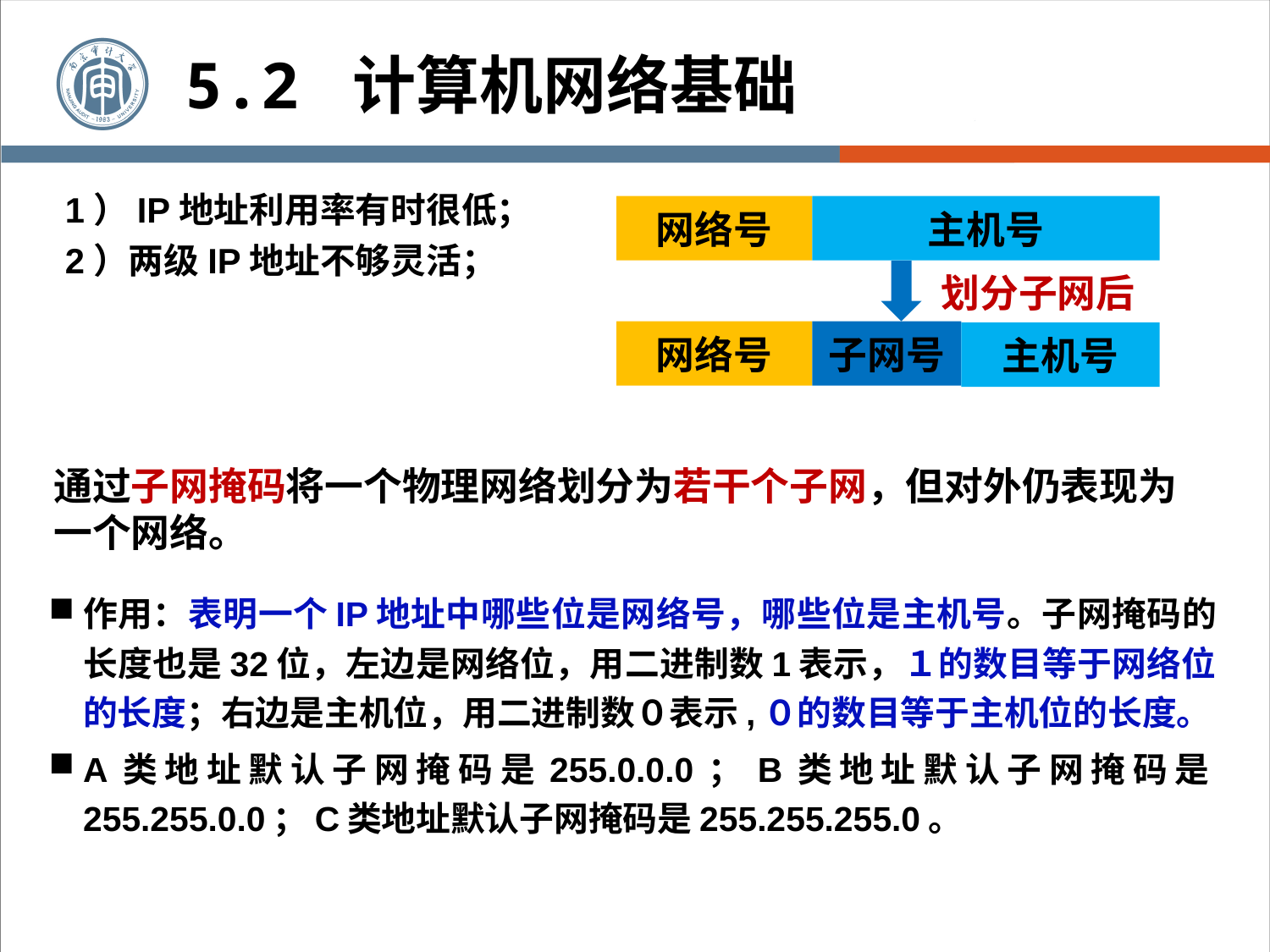

5.2 计算机网络基础
1）IP地址利用率有时很低；
2）两级IP地址不够灵活；
网络号
主机号

划分子网后
网络号
子网号
主机号
# 通过子网掩码将一个物理网络划分为若干个子网，但对外仍表现为一个网络。
作用：表明一个IP地址中哪些位是网络号，哪些位是主机号。子网掩码的长度也是32位，左边是网络位，用二进制数1表示，１的数目等于网络位的长度；右边是主机位，用二进制数０表示,０的数目等于主机位的长度。
A类地址默认子网掩码是255.0.0.0；B类地址默认子网掩码是255.255.0.0；C类地址默认子网掩码是255.255.255.0。